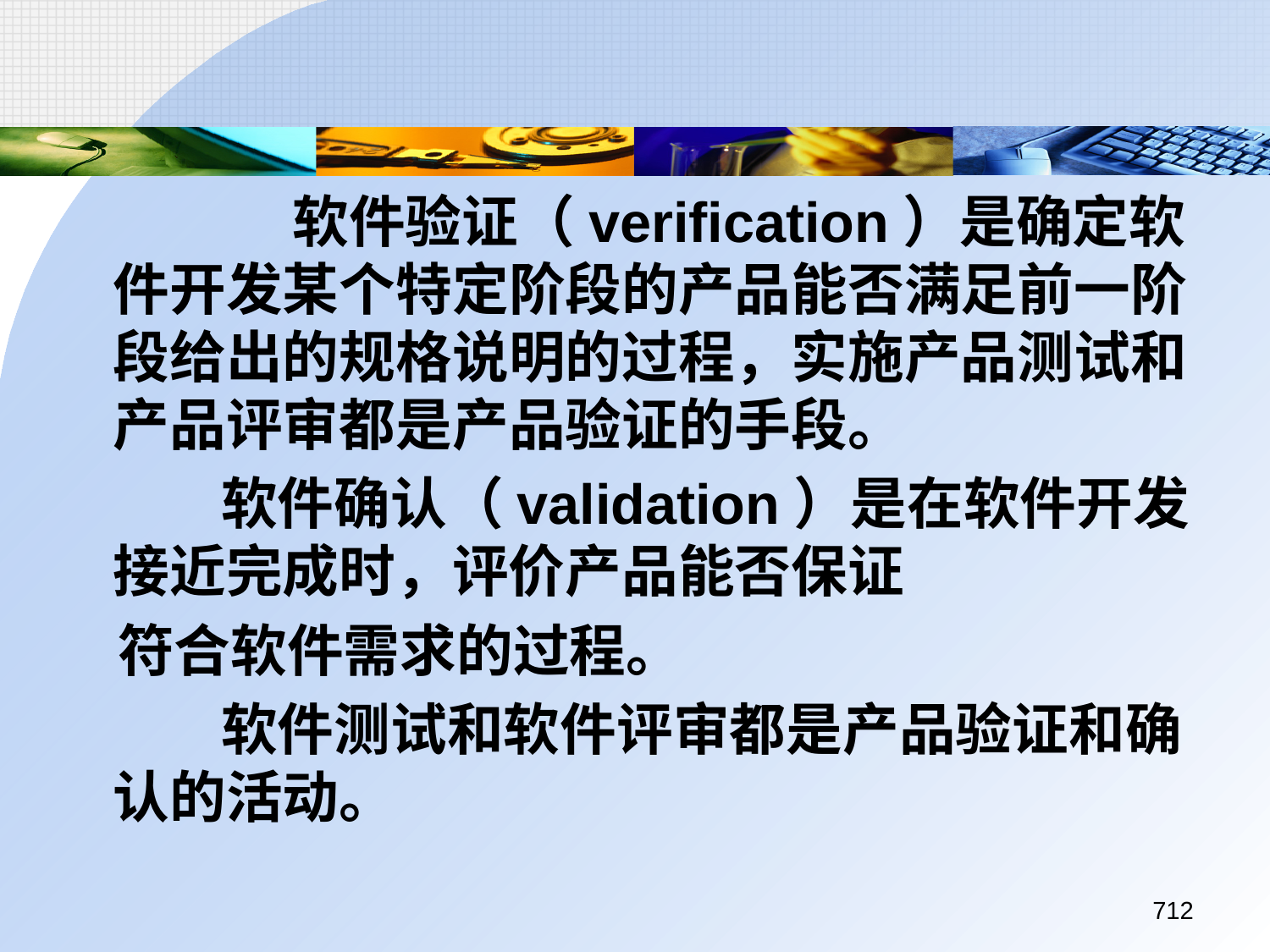

软件验证（verification）是确定软件开发某个特定阶段的产品能否满足前一阶段给出的规格说明的过程，实施产品测试和产品评审都是产品验证的手段。
           软件确认（validation）是在软件开发接近完成时，评价产品能否保证
   符合软件需求的过程。
           软件测试和软件评审都是产品验证和确认的活动。

712